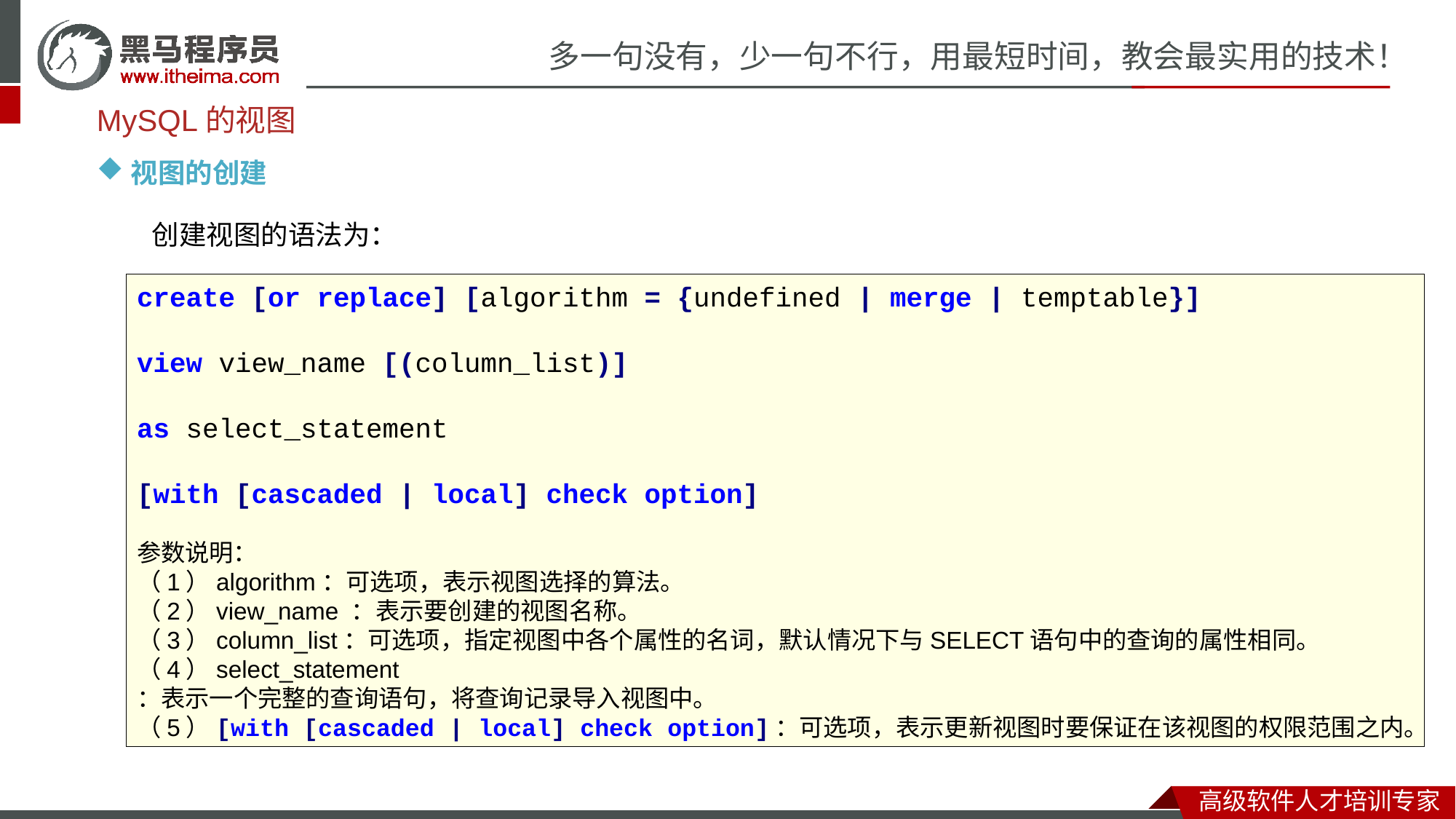

MySQL的视图
视图的创建
创建视图的语法为：
create [or replace] [algorithm = {undefined | merge | temptable}]

view view_name [(column_list)]

as select_statement

[with [cascaded | local] check option]

参数说明：
（1）algorithm：可选项，表示视图选择的算法。
（2）view_name ：表示要创建的视图名称。
（3）column_list：可选项，指定视图中各个属性的名词，默认情况下与SELECT语句中的查询的属性相同。
（4）select_statement
：表示一个完整的查询语句，将查询记录导入视图中。
（5）[with [cascaded | local] check option]：可选项，表示更新视图时要保证在该视图的权限范围之内。